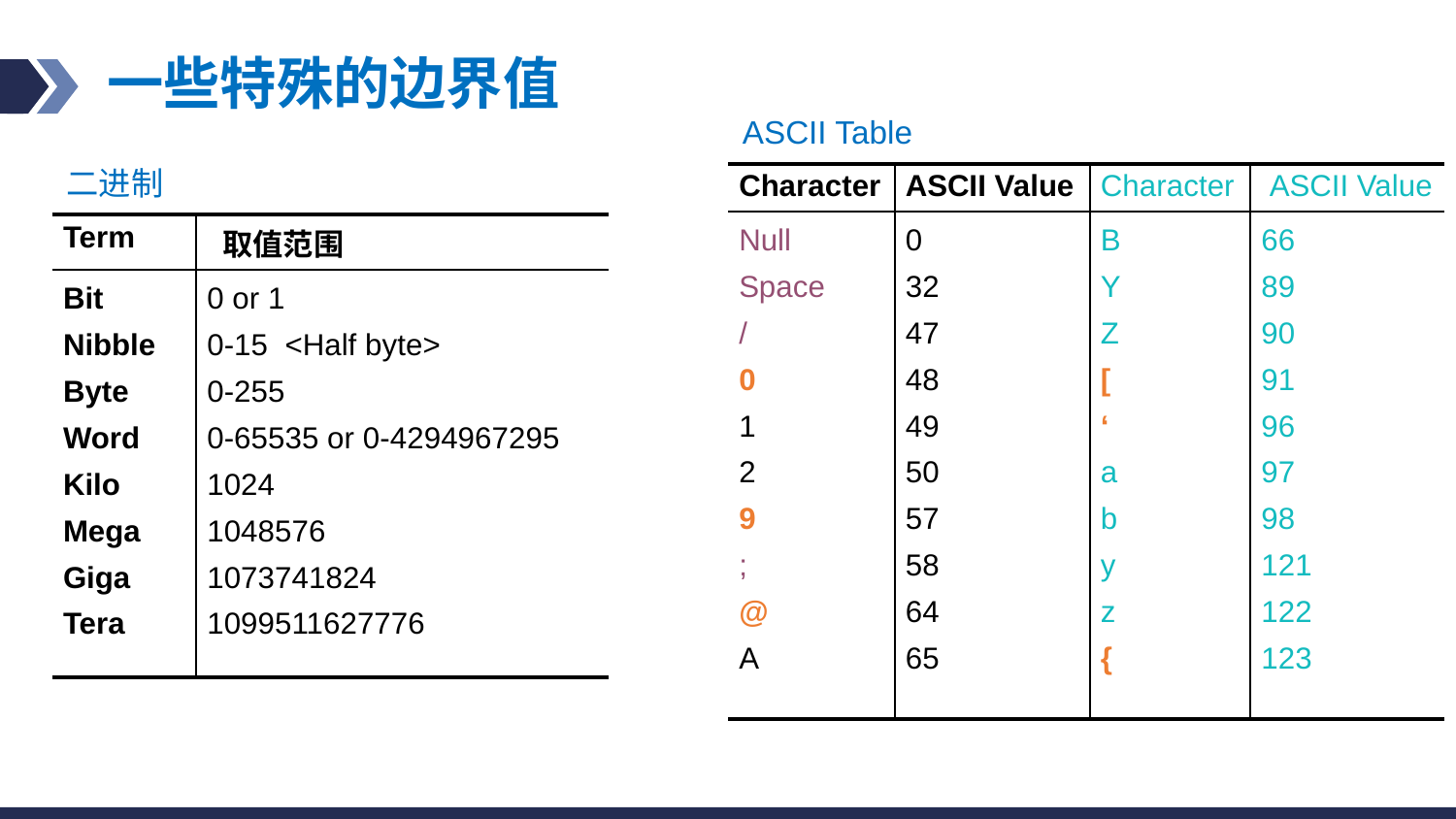

# 一些特殊的边界值
ASCII Table
| Character | ASCII Value | Character | ASCII Value |
| --- | --- | --- | --- |
| Null Space / 0 1 2 9 ; @ A | 0 32 47 48 49 50 57 58 64 65 | B Y Z [ ‘ a b y z { | 66 89 90 91 96 97 98 121 122 123 |
二进制
| Term | 取值范围 |
| --- | --- |
| Bit Nibble Byte Word Kilo Mega Giga Tera | 0 or 1 0-15 <Half byte> 0-255 0-65535 or 0-4294967295 1024 1048576 1073741824 1099511627776 |